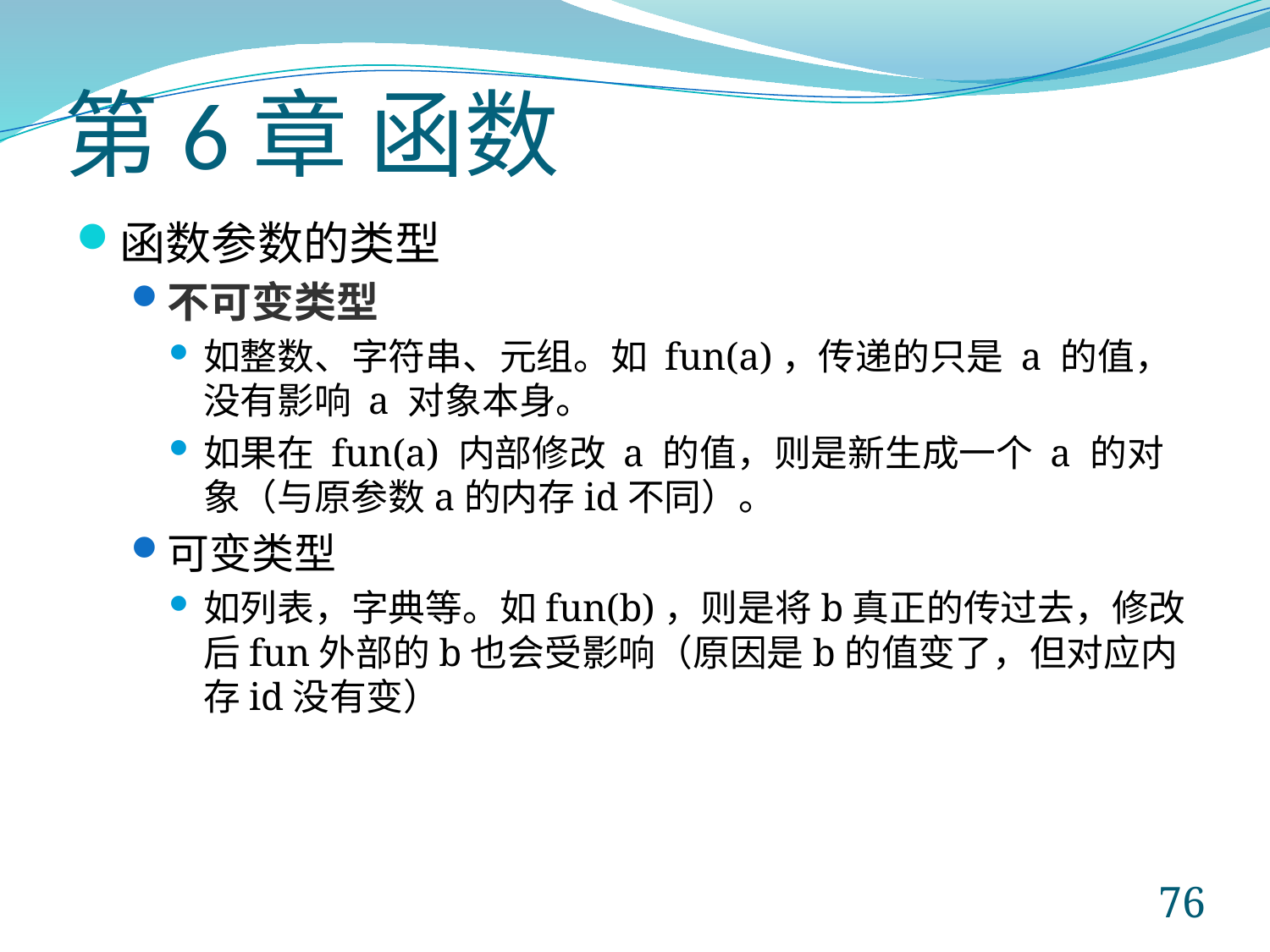

# 第6章 函数
函数参数的类型

不可变类型
如整数、字符串、元组。如 fun(a)，传递的只是 a 的值，没有影响 a 对象本身。
如果在 fun(a) 内部修改 a 的值，则是新生成一个 a 的对象（与原参数a的内存id不同）。
可变类型
如列表，字典等。如fun(b)，则是将b真正的传过去，修改后fun外部的b也会受影响（原因是b的值变了，但对应内存id没有变）
76